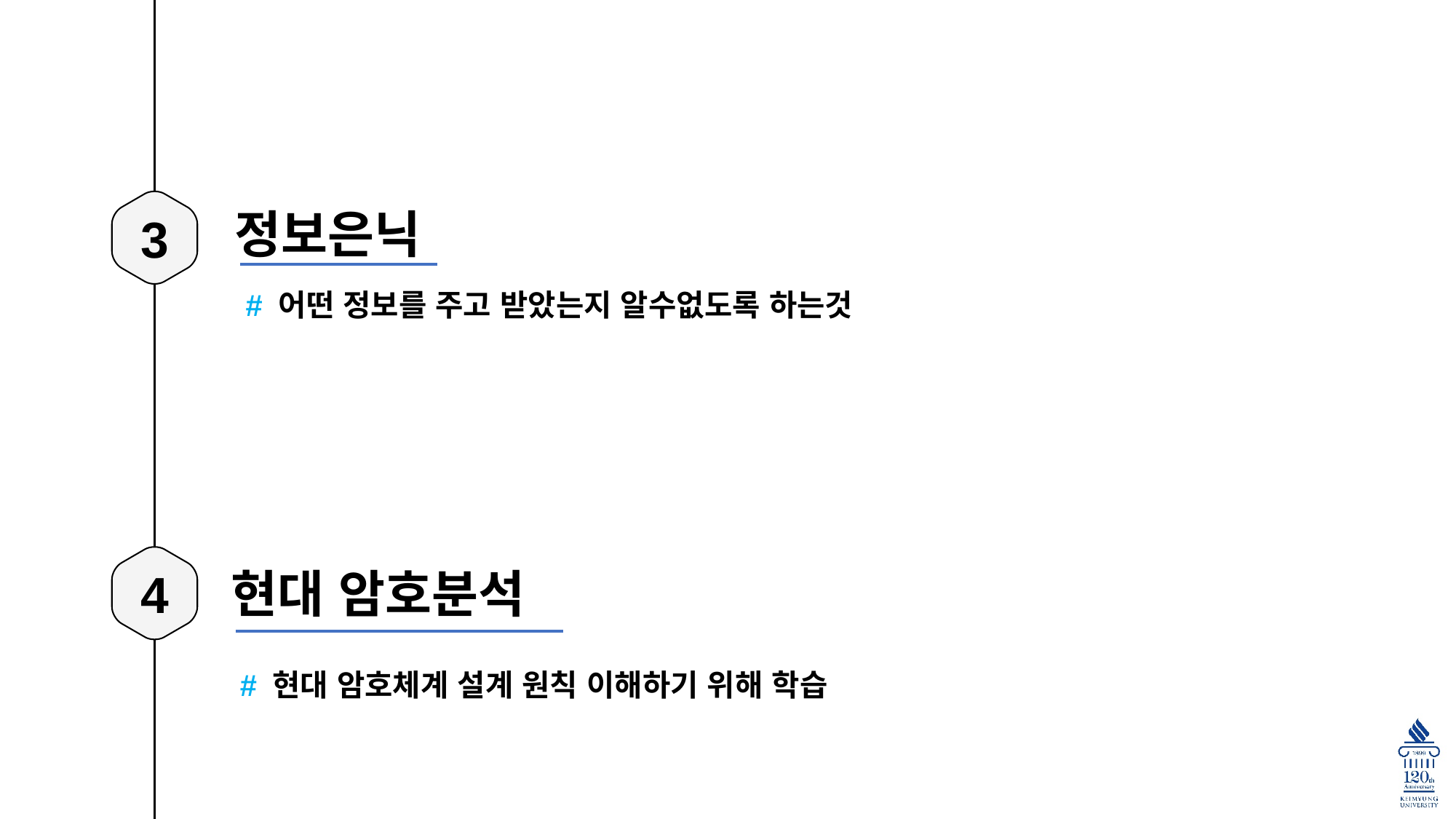

3
정보은닉
# 어떤 정보를 주고 받았는지 알수없도록 하는것
4
현대 암호분석
# 현대 암호체계 설계 원칙 이해하기 위해 학습